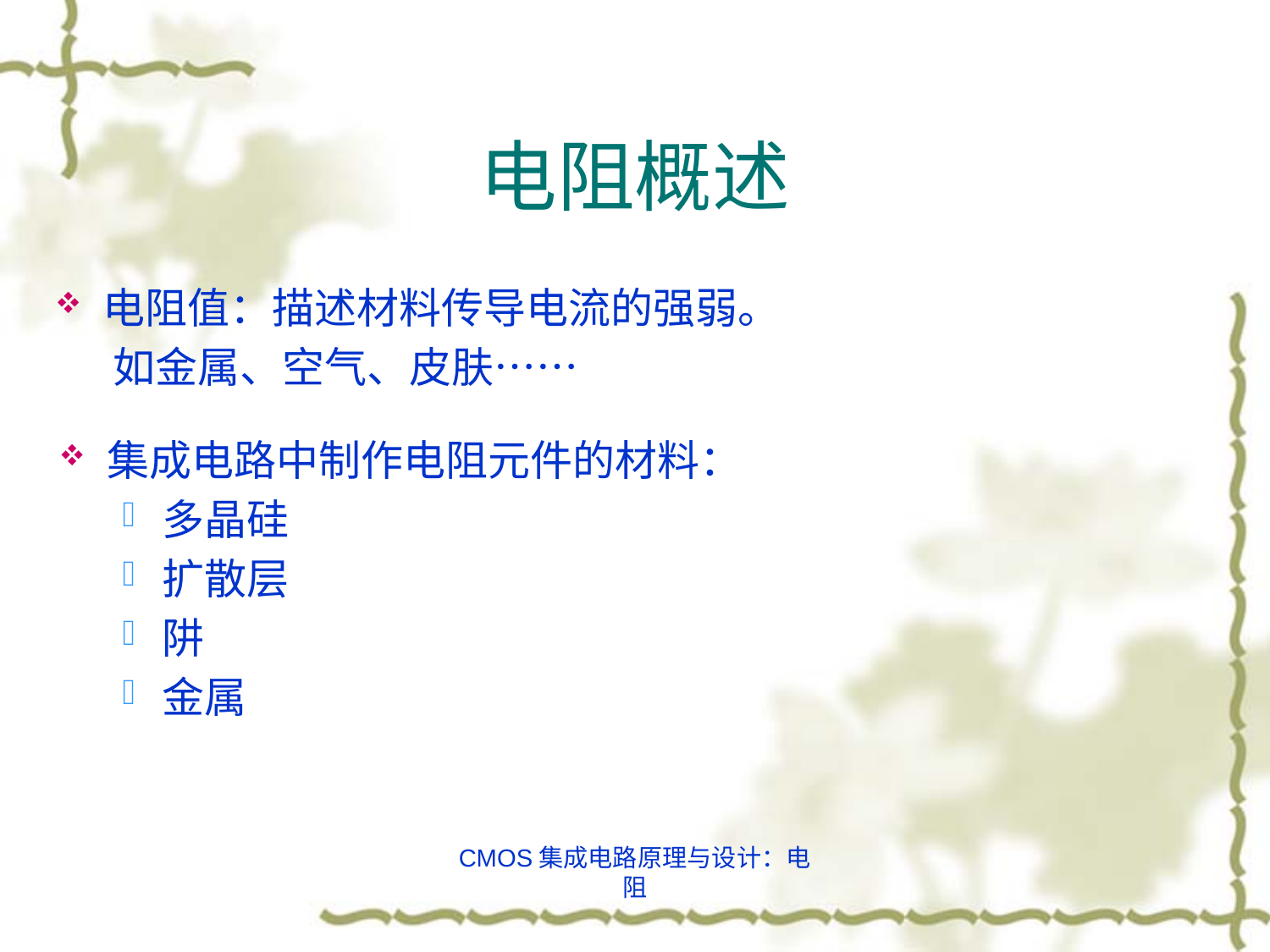

# 电阻概述
电阻值：描述材料传导电流的强弱。
     如金属、空气、皮肤……

集成电路中制作电阻元件的材料：
多晶硅
扩散层
阱
金属

CMOS集成电路原理与设计：电阻
3